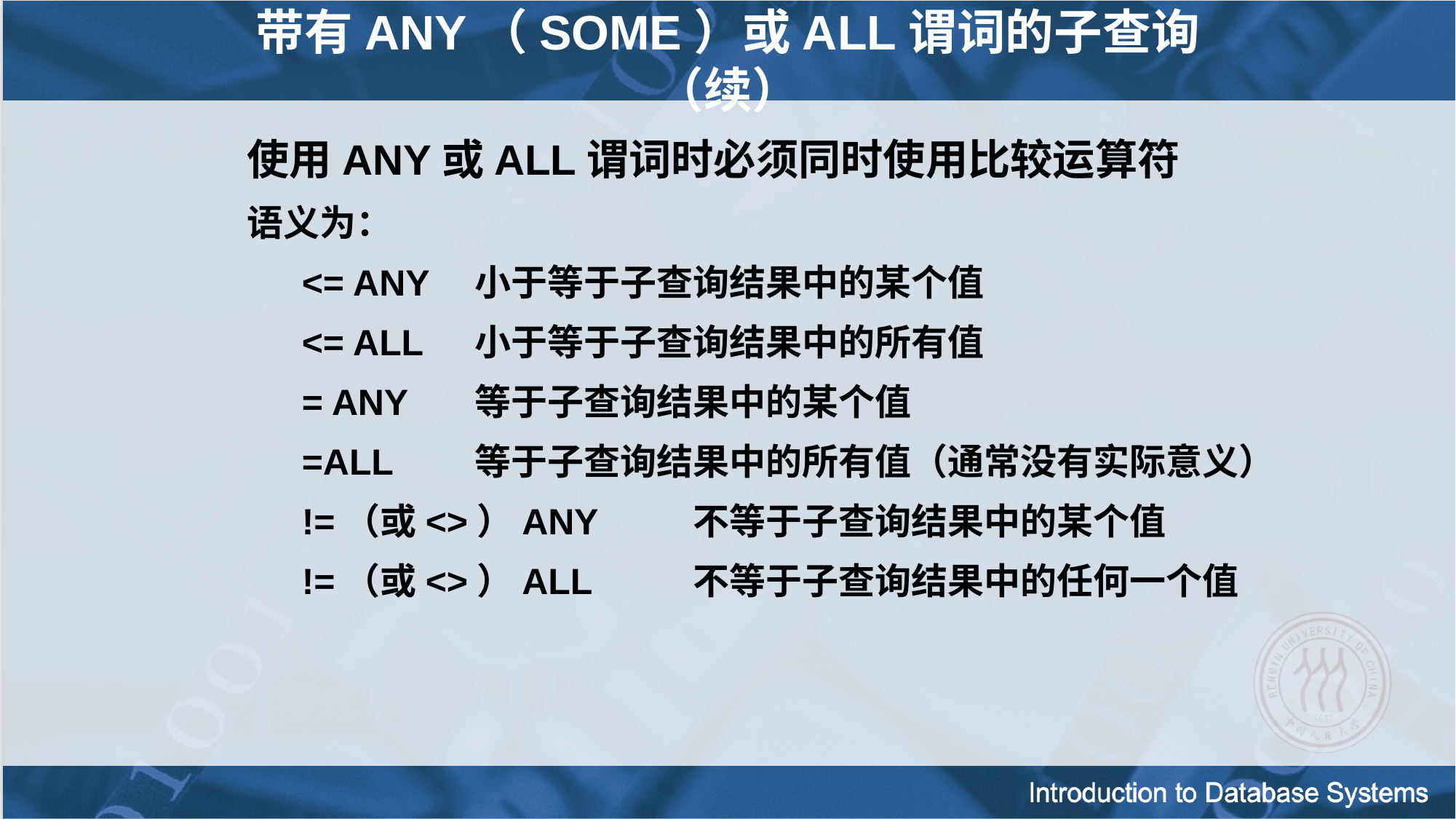

带有ANY（SOME）或ALL谓词的子查询 （续）
使用ANY或ALL谓词时必须同时使用比较运算符
语义为：
<= ANY	小于等于子查询结果中的某个值
<= ALL	小于等于子查询结果中的所有值
= ANY	等于子查询结果中的某个值
=ALL	等于子查询结果中的所有值（通常没有实际意义）
!=（或<>）ANY	不等于子查询结果中的某个值
!=（或<>）ALL	不等于子查询结果中的任何一个值